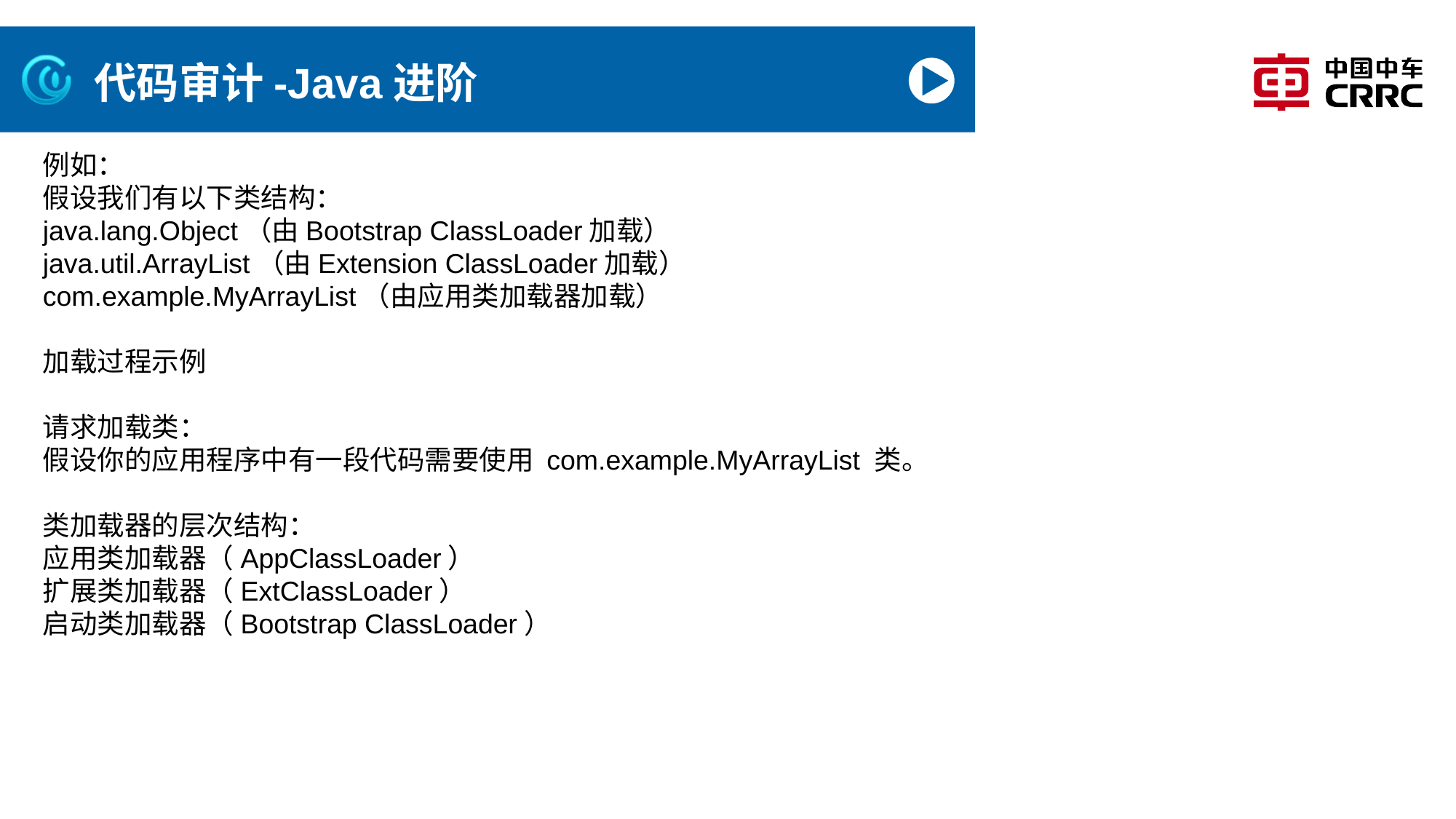

# 代码审计-Java进阶
例如：
假设我们有以下类结构：
java.lang.Object（由Bootstrap ClassLoader加载）
java.util.ArrayList（由Extension ClassLoader加载）
com.example.MyArrayList（由应用类加载器加载）

加载过程示例

请求加载类：
假设你的应用程序中有一段代码需要使用 com.example.MyArrayList 类。

类加载器的层次结构：
应用类加载器（AppClassLoader）
扩展类加载器（ExtClassLoader）
启动类加载器（Bootstrap ClassLoader）

118